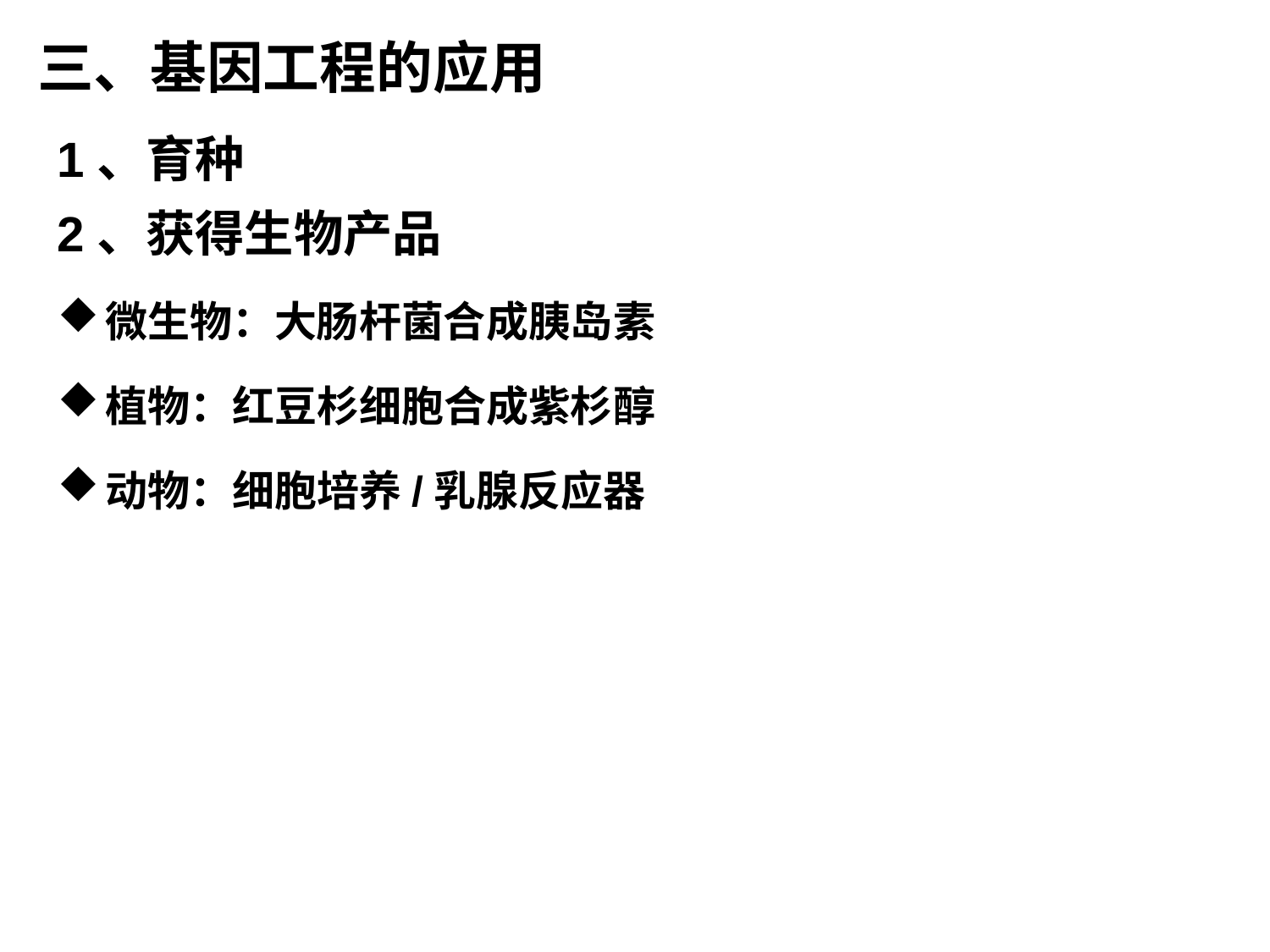

三、基因工程的应用
1、育种
2、获得生物产品
微生物：大肠杆菌合成胰岛素
植物：红豆杉细胞合成紫杉醇
动物：细胞培养/乳腺反应器